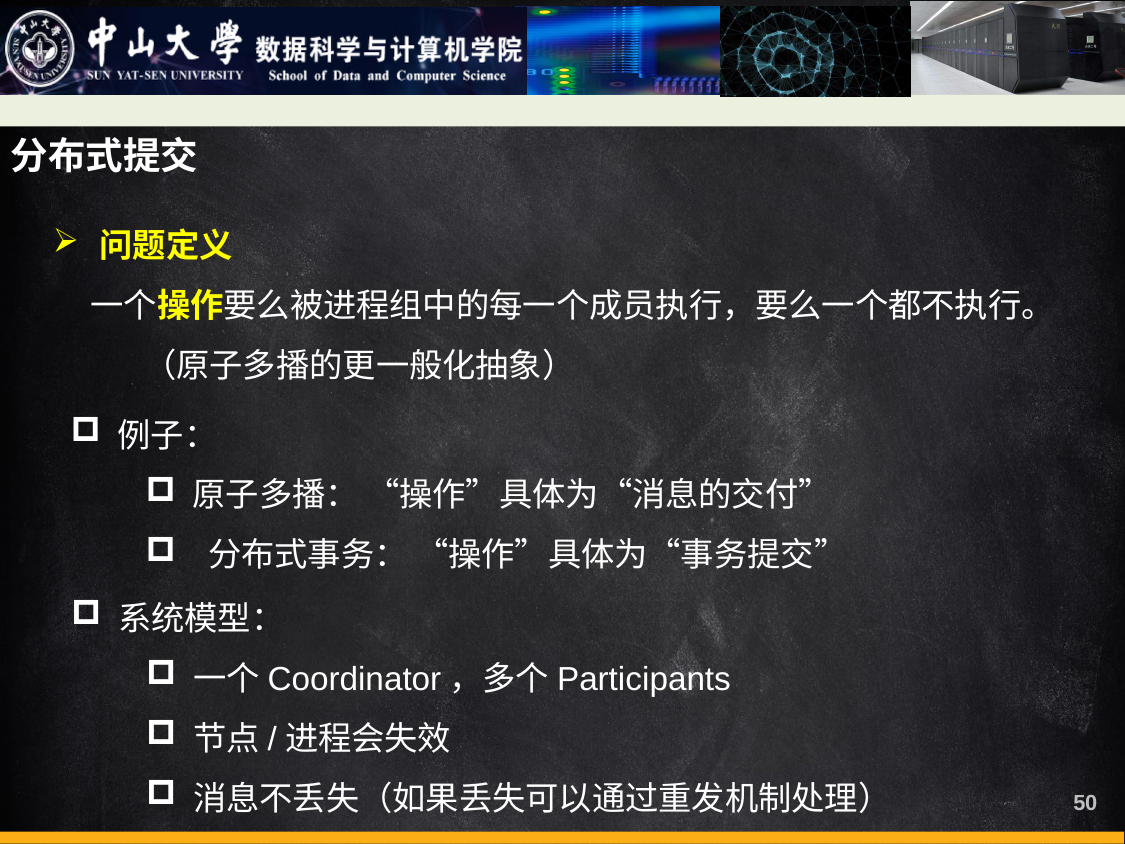

分布式提交
问题定义
    一个操作要么被进程组中的每一个成员执行，要么一个都不执行。
           （原子多播的更一般化抽象）
例子：
原子多播： “操作”具体为“消息的交付”
 分布式事务： “操作”具体为“事务提交”
系统模型：
一个Coordinator，多个Participants
节点/进程会失效
消息不丢失（如果丢失可以通过重发机制处理）